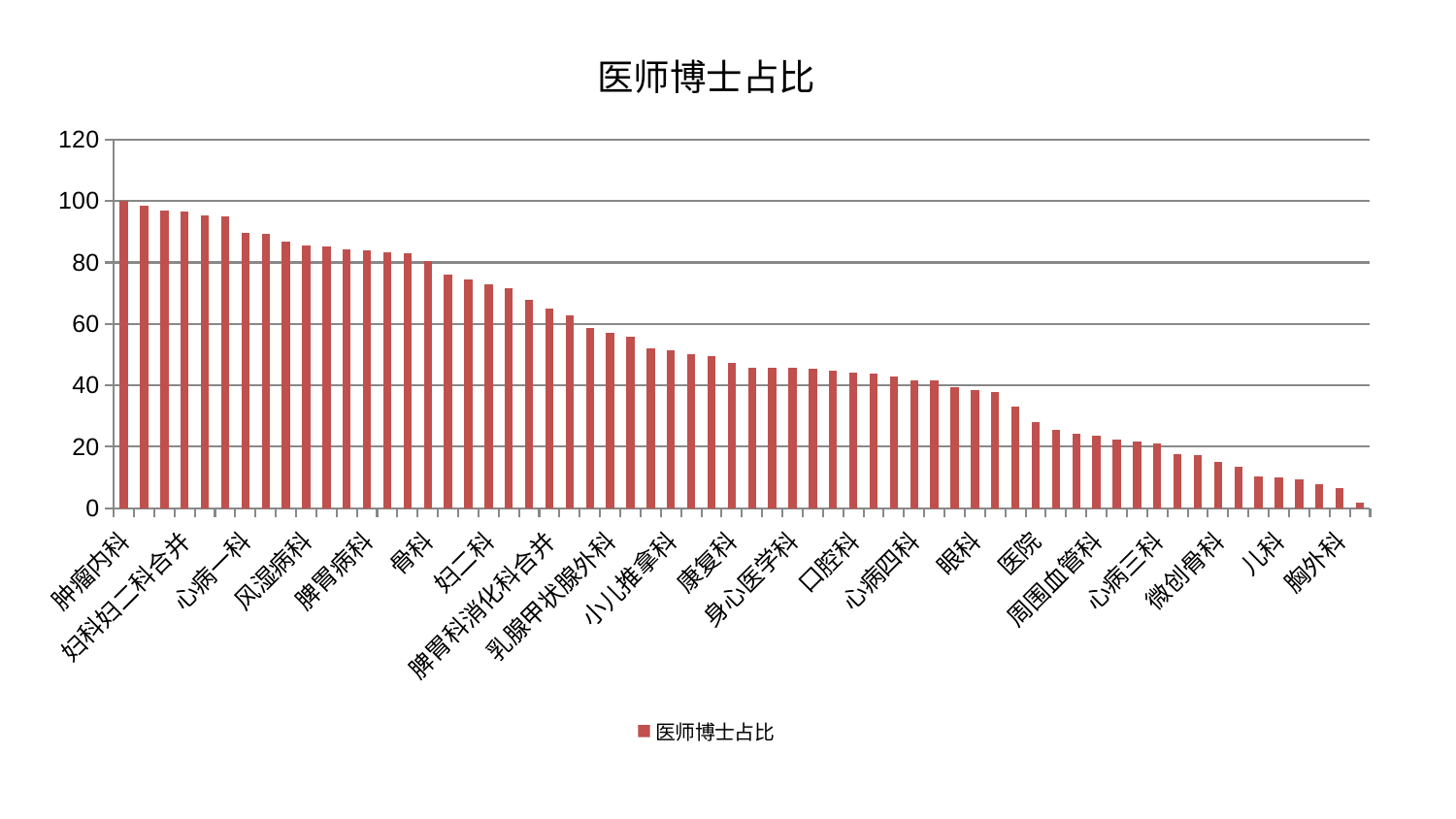

### Chart: 医师博士占比

| Category | 医师博士占比 |
|---|---|
| 肿瘤内科 | 100.0 |
| 运动损伤骨科 | 98.49645148143931 |
| 肛肠科 | 96.87844333638206 |
| 妇科妇二科合并 | 96.68175877939917 |
| 老年医学科 | 95.28794358124082 |
| 消化内科 | 95.05134719159713 |
| 心病一科 | 89.60855961111268 |
| 脊柱骨科 | 89.25205694418172 |
| 男科 | 86.70059206089165 |
| 风湿病科 | 85.5256487637215 |
| 脑病二科 | 85.3123693415084 |
| 关节骨科 | 84.15050223955151 |
| 脾胃病科 | 83.95139205377414 |
| 耳鼻喉科 | 83.3005120454634 |
| 肾脏内科 | 82.96839999461582 |
| 骨科 | 80.56273407914988 |
| 东区重症医学科 | 76.08986298354338 |
| 东区肾病科 | 74.6026228232045 |
| 妇二科 | 72.91545777788076 |
| 肝胆外科 | 71.65257531301904 |
| 内分泌科 | 67.86796478619348 |
| 脾胃科消化科合并 | 64.85943628755498 |
| 皮肤科 | 62.76597950581649 |
| 创伤骨科 | 58.72948433538645 |
| 乳腺甲状腺外科 | 57.07938947258046 |
| 针灸科 | 55.89568048881247 |
| 妇科 | 52.186031322911035 |
| 小儿推拿科 | 51.3044435300224 |
| 血液科 | 50.10860837526037 |
| 神经内科 | 49.464602448059736 |
| 康复科 | 47.41351947466865 |
| 中医外治中心 | 45.78514408620473 |
| 心病二科 | 45.78248123021761 |
| 身心医学科 | 45.76677507133697 |
| 中医经典科 | 45.449841291676044 |
| 美容皮肤科 | 44.805004119799 |
| 口腔科 | 44.17196833234132 |
| 神经外科 | 43.715009469929804 |
| 普通外科 | 42.80021057770006 |
| 心病四科 | 41.737300467875286 |
| 重症医学科 | 41.50525598531198 |
| 西区重症医学科 | 39.43570381848042 |
| 眼科 | 38.35964439053257 |
| 产科 | 37.77346519365162 |
| 肾病科 | 33.00988045514099 |
| 医院 | 28.033321081905395 |
| 脑病三科 | 25.497124978792137 |
| 脑病一科 | 24.199713107789698 |
| 周围血管科 | 23.61168669025847 |
| 治未病中心 | 22.41148539812345 |
| 综合内科 | 21.693363111559833 |
| 心病三科 | 21.193940589176627 |
| 小儿骨科 | 17.577869171075307 |
| 推拿科 | 17.37623550411712 |
| 微创骨科 | 15.095018321009492 |
| 心血管内科 | 13.418540021947923 |
| 呼吸内科 | 10.508704424903836 |
| 儿科 | 10.031513220553455 |
| 显微骨科 | 9.442438192650803 |
| 肝病科 | 7.823256215197701 |
| 胸外科 | 6.495728891933883 |
| 泌尿外科 | 1.7966312589783868 |
8